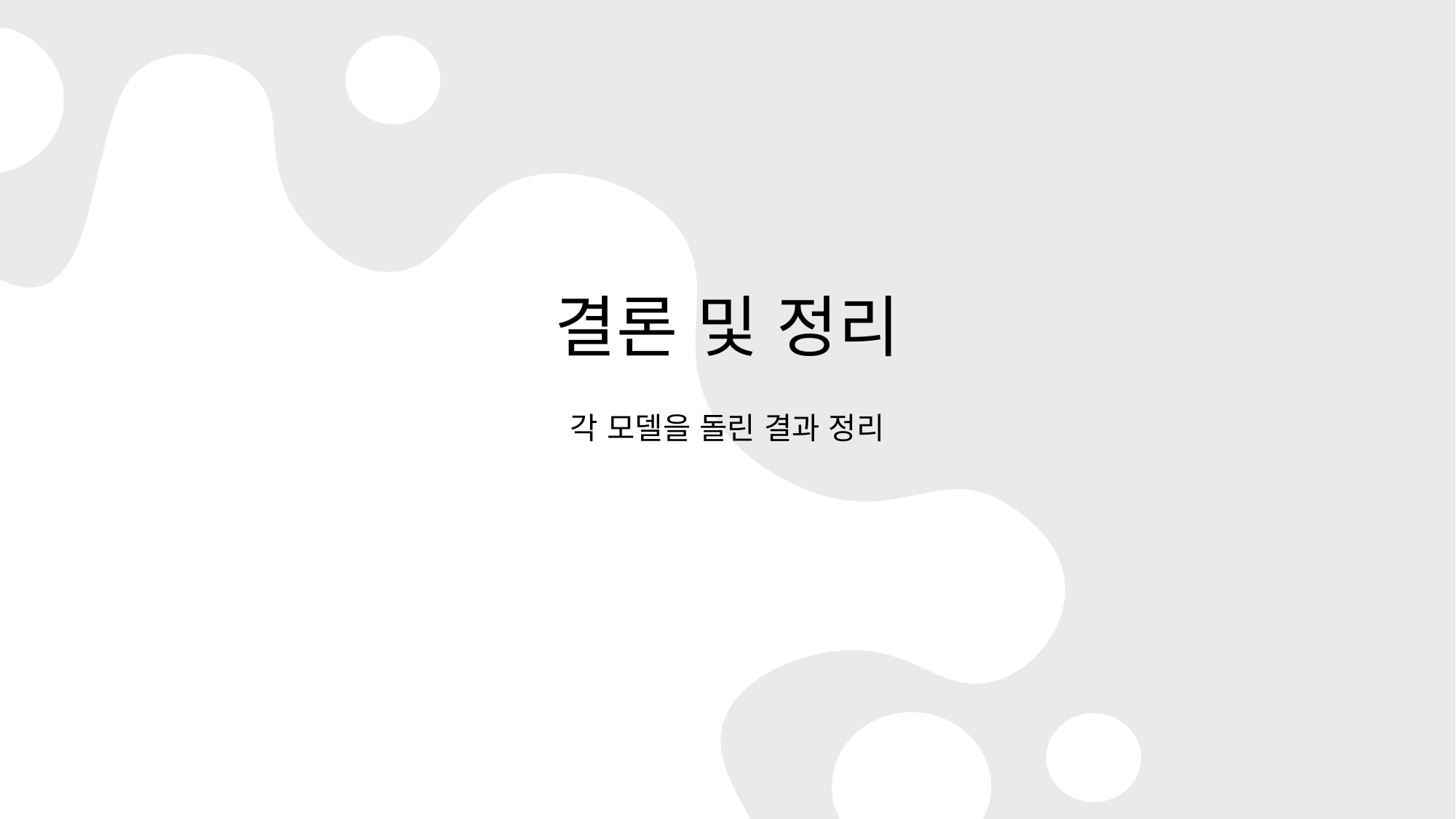

# 결론 및 정리
각 모델을 돌린 결과 정리